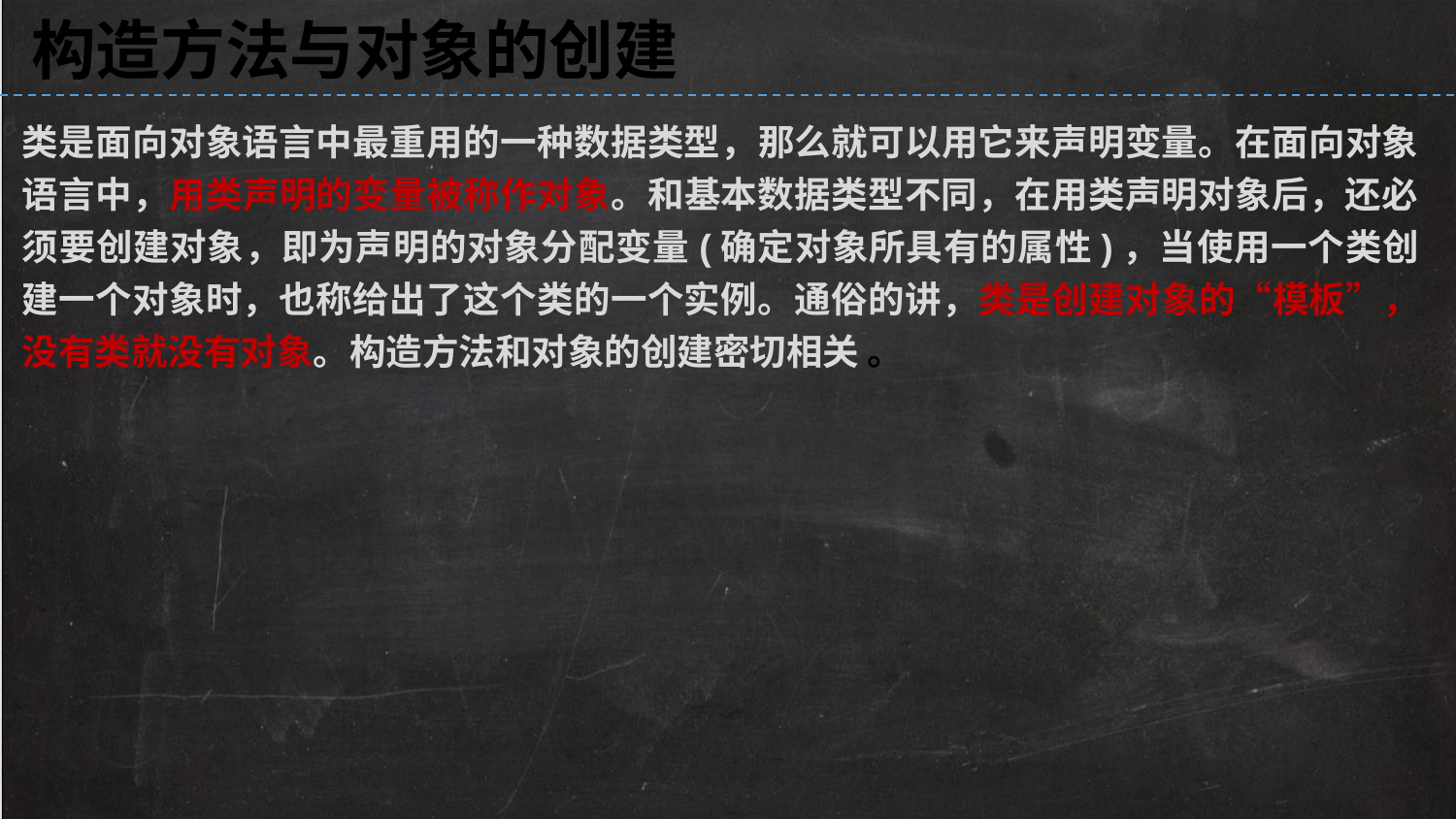

构造方法与对象的创建
类是面向对象语言中最重用的一种数据类型，那么就可以用它来声明变量。在面向对象语言中，用类声明的变量被称作对象。和基本数据类型不同，在用类声明对象后，还必须要创建对象，即为声明的对象分配变量(确定对象所具有的属性)，当使用一个类创建一个对象时，也称给出了这个类的一个实例。通俗的讲，类是创建对象的“模板”，没有类就没有对象。构造方法和对象的创建密切相关 。